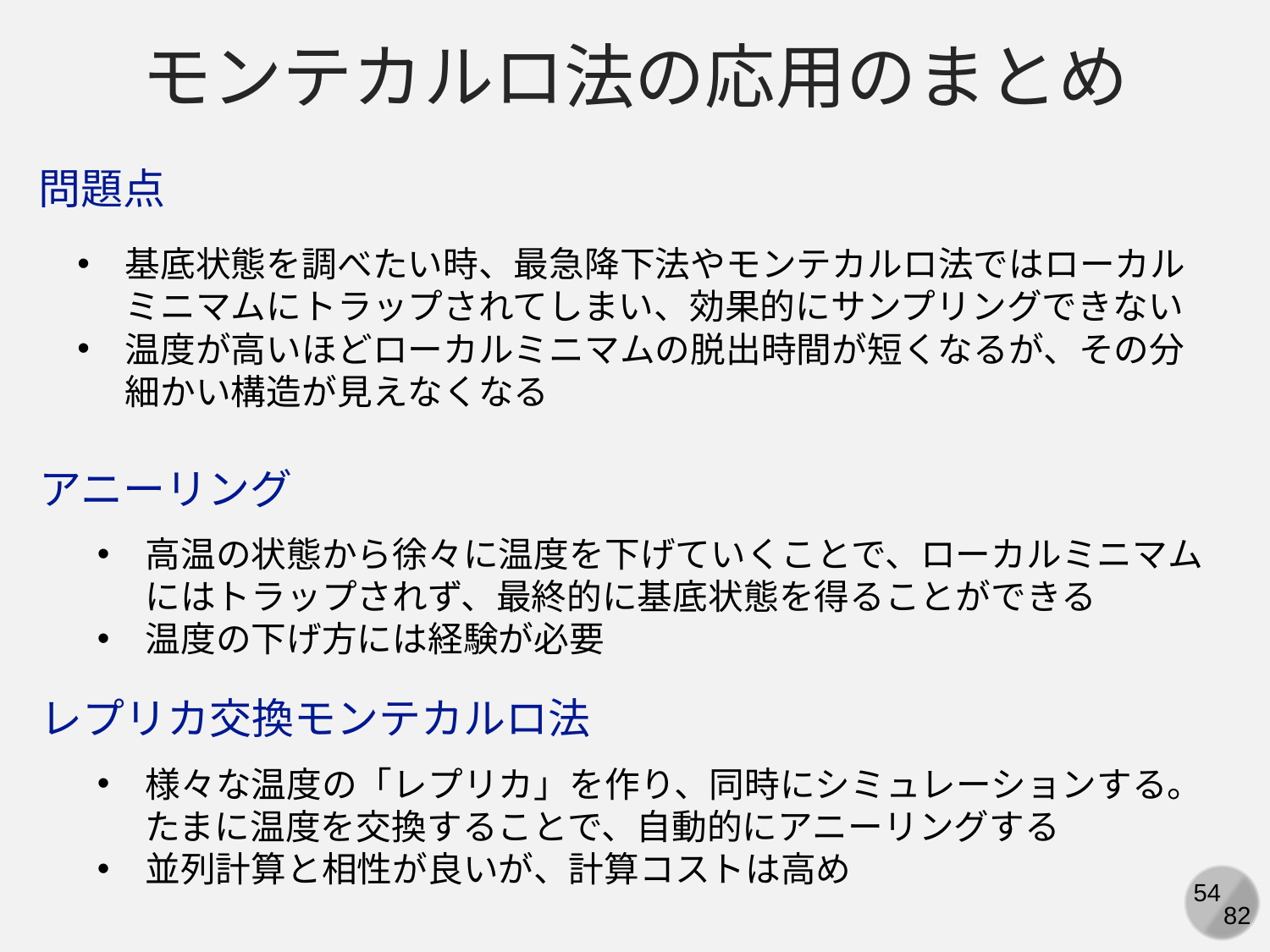

モンテカルロ法の応用のまとめ
問題点
基底状態を調べたい時、最急降下法やモンテカルロ法ではローカルミニマムにトラップされてしまい、効果的にサンプリングできない
温度が高いほどローカルミニマムの脱出時間が短くなるが、その分細かい構造が見えなくなる
アニーリング
高温の状態から徐々に温度を下げていくことで、ローカルミニマムにはトラップされず、最終的に基底状態を得ることができる
温度の下げ方には経験が必要
レプリカ交換モンテカルロ法
様々な温度の「レプリカ」を作り、同時にシミュレーションする。たまに温度を交換することで、自動的にアニーリングする
並列計算と相性が良いが、計算コストは高め